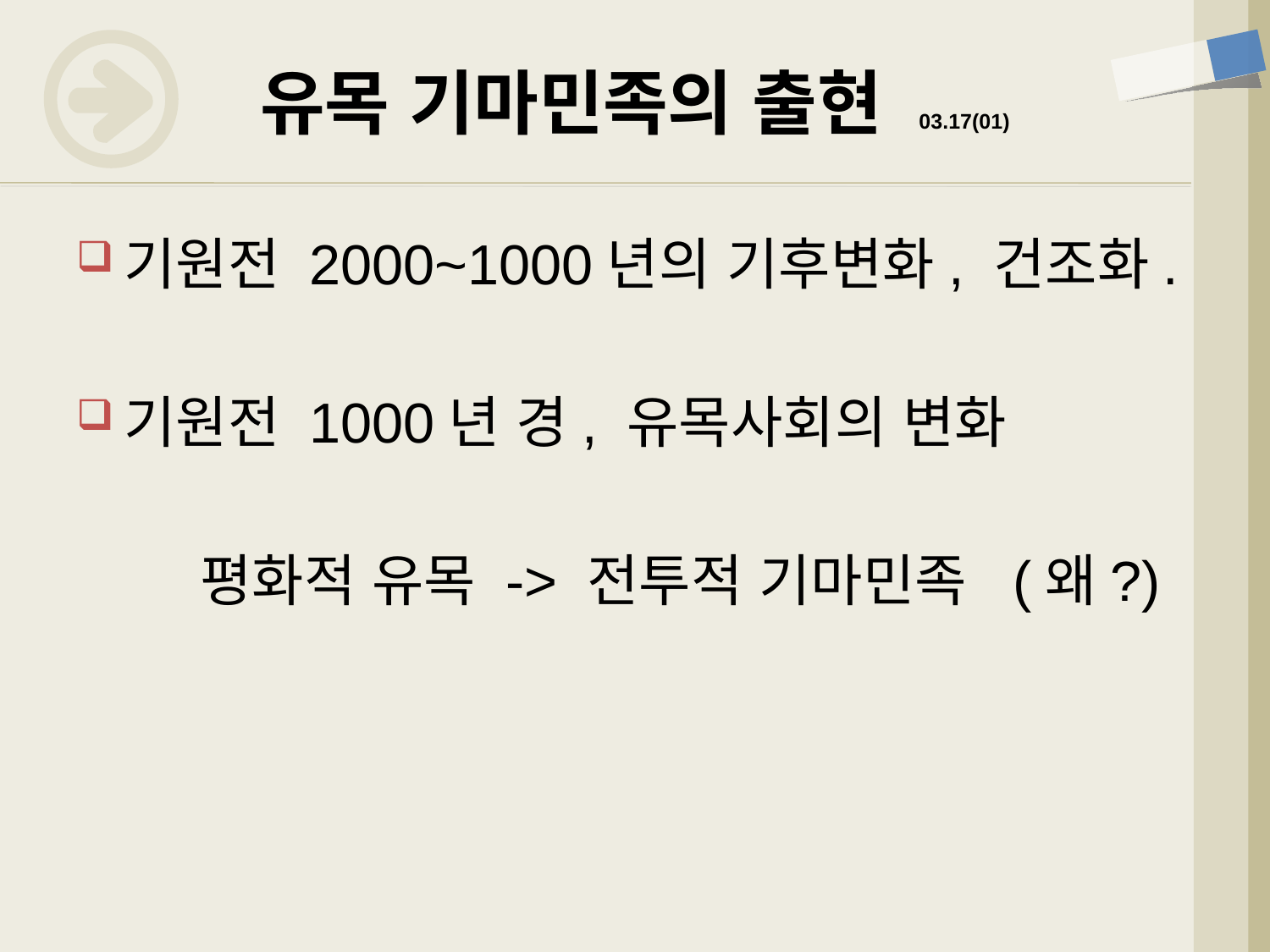

# 유목 기마민족의 출현 03.17(01)
기원전 2000~1000년의 기후변화, 건조화.

기원전 1000년 경, 유목사회의 변화

      평화적 유목 -> 전투적 기마민족  (왜?)